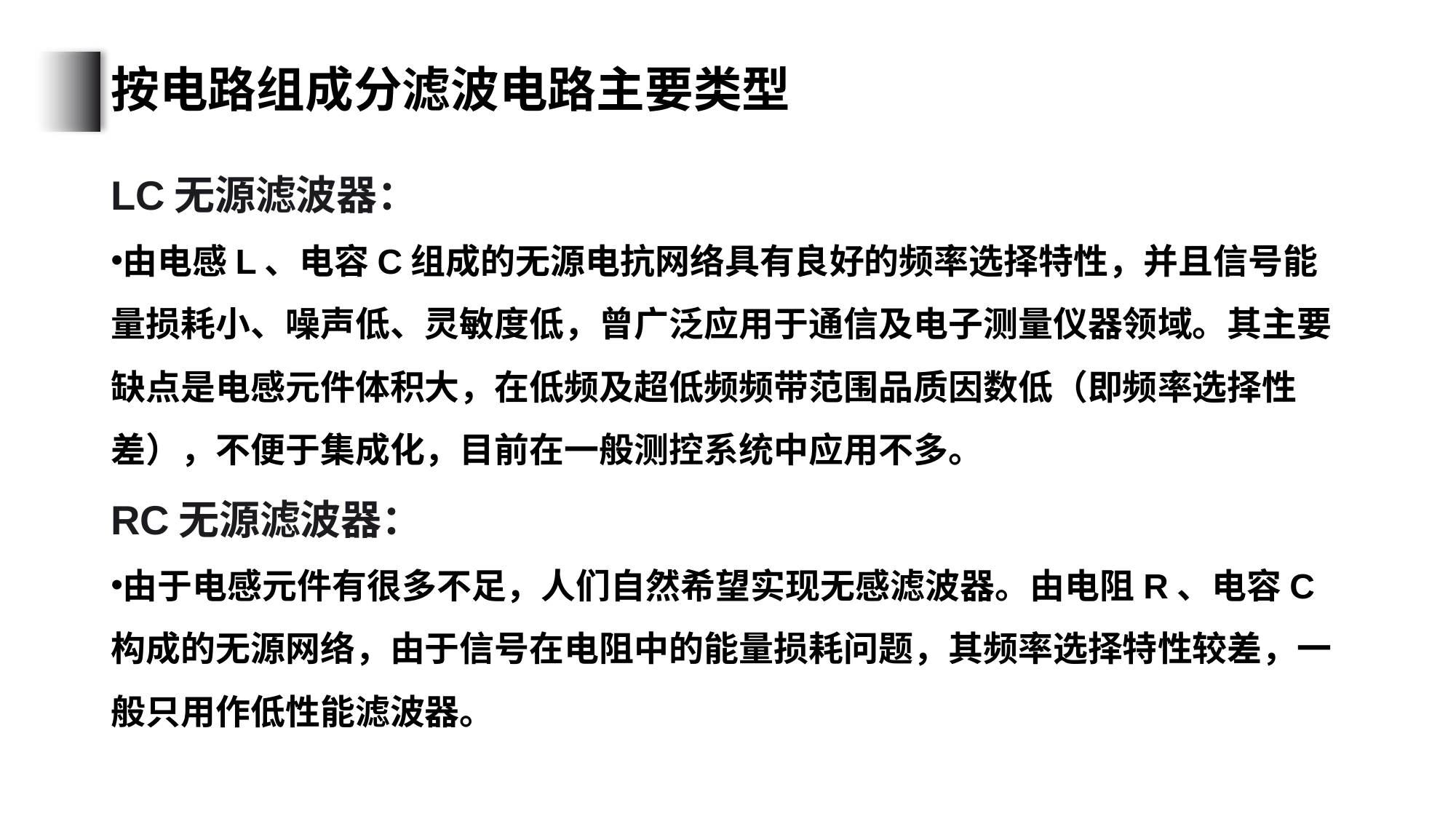

# 按电路组成分滤波电路主要类型
LC无源滤波器：
由电感L、电容C组成的无源电抗网络具有良好的频率选择特性，并且信号能量损耗小、噪声低、灵敏度低，曾广泛应用于通信及电子测量仪器领域。其主要缺点是电感元件体积大，在低频及超低频频带范围品质因数低（即频率选择性差），不便于集成化，目前在一般测控系统中应用不多。
RC无源滤波器：
由于电感元件有很多不足，人们自然希望实现无感滤波器。由电阻R、电容C构成的无源网络，由于信号在电阻中的能量损耗问题，其频率选择特性较差，一般只用作低性能滤波器。